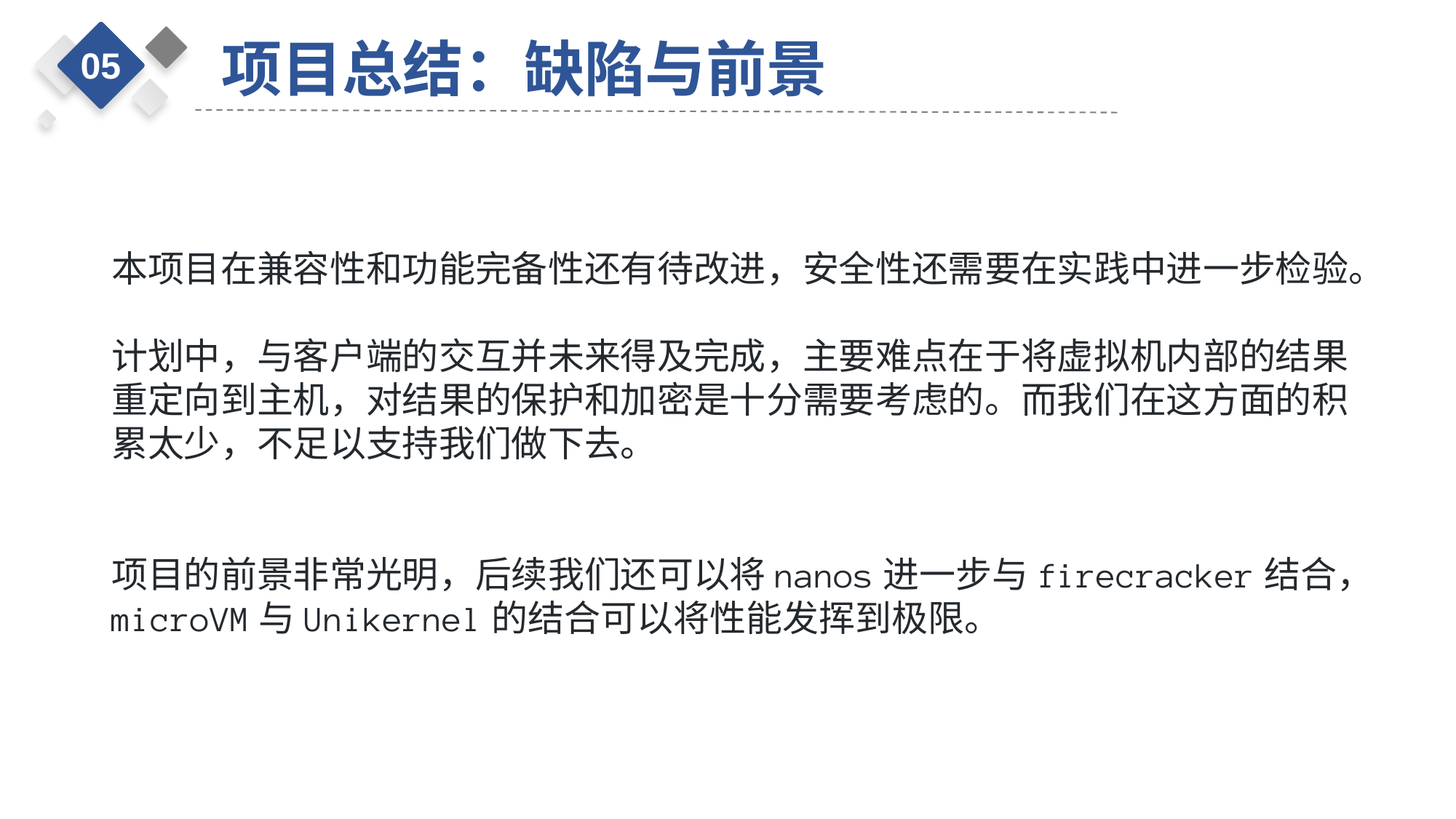

项目总结：缺陷与前景

05

本项目在兼容性和功能完备性还有待改进，安全性还需要在实践中进一步检验。

计划中，与客户端的交互并未来得及完成，主要难点在于将虚拟机内部的结果重定向到主机，对结果的保护和加密是十分需要考虑的。而我们在这方面的积累太少，不足以支持我们做下去。

项目的前景非常光明，后续我们还可以将nanos进一步与firecracker结合，microVM与Unikernel的结合可以将性能发挥到极限。